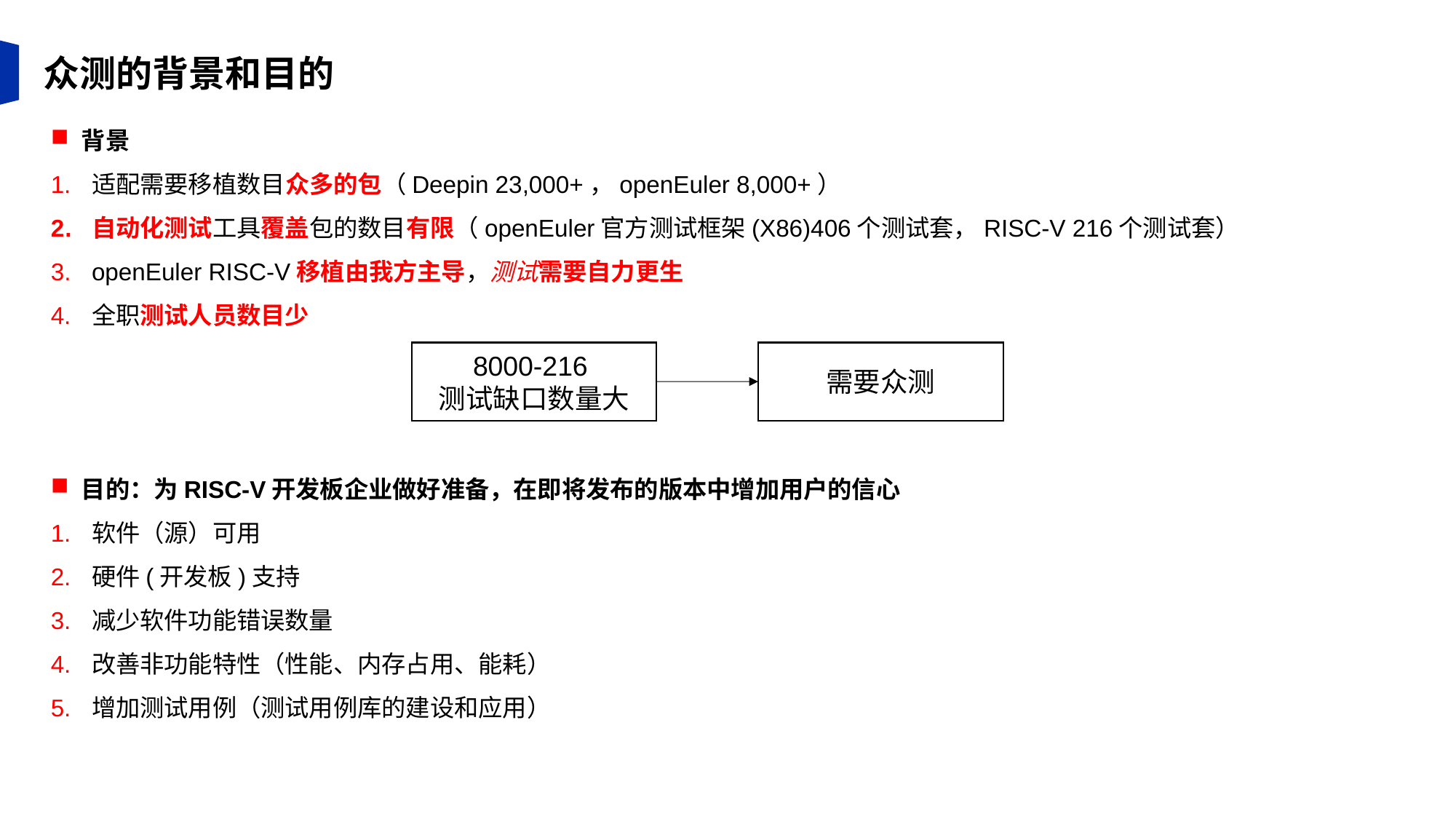

众测的背景和目的

背景
适配需要移植数目众多的包（Deepin 23,000+，openEuler 8,000+）
自动化测试工具覆盖包的数目有限（openEuler官方测试框架(X86)406个测试套，RISC-V 216个测试套）
openEuler RISC-V移植由我方主导，测试需要自力更生
全职测试人员数目少

目的：为RISC-V开发板企业做好准备，在即将发布的版本中增加用户的信心
软件（源）可用
硬件(开发板)支持
减少软件功能错误数量
改善非功能特性（性能、内存占用、能耗）
增加测试用例（测试用例库的建设和应用）
需要众测
8000-216
测试缺口数量大